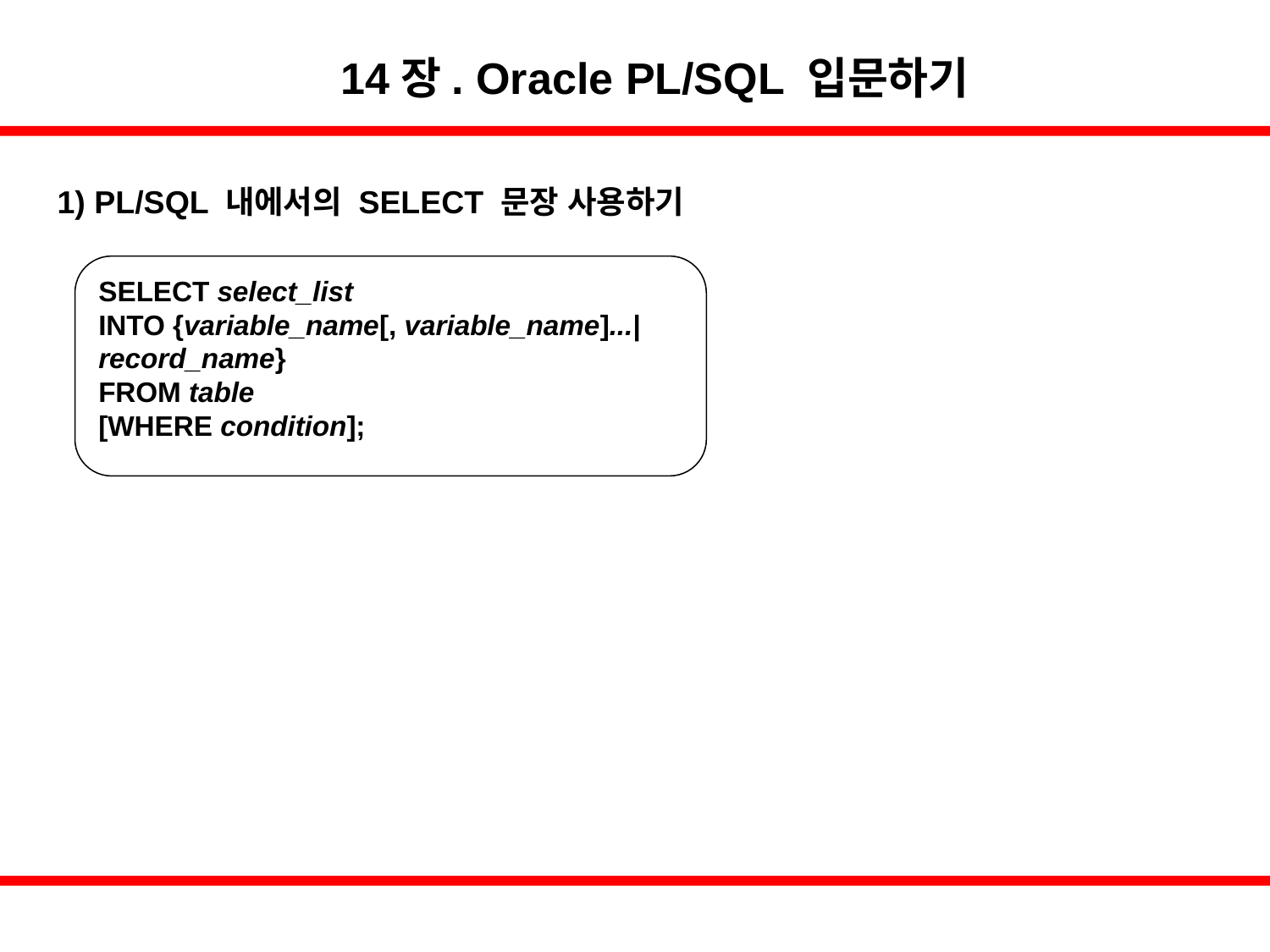

14장. Oracle PL/SQL 입문하기

1) PL/SQL 내에서의 SELECT 문장 사용하기
SELECT select_list
INTO {variable_name[, variable_name]...| record_name}
FROM table
[WHERE condition];